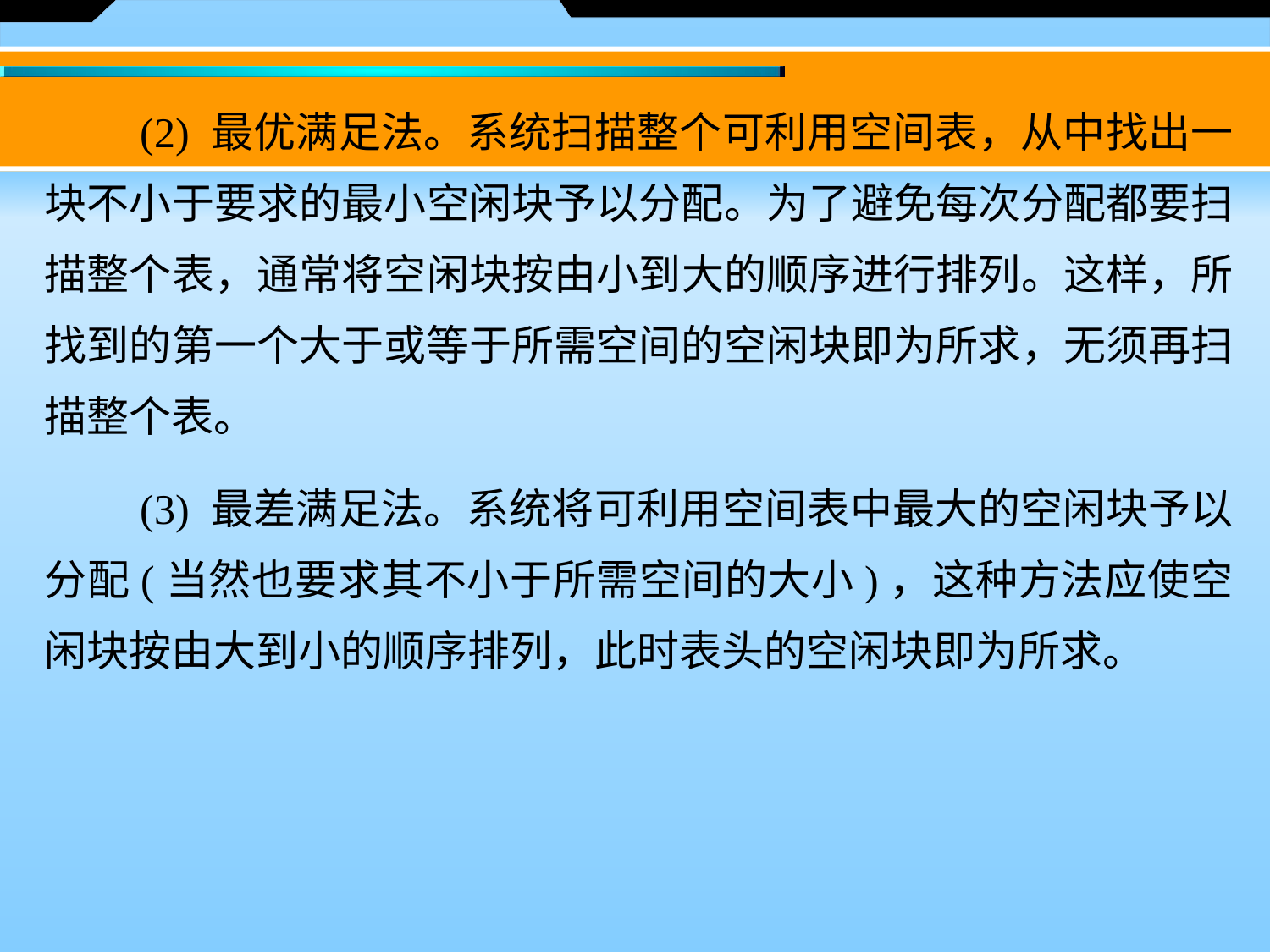

(2) 最优满足法。系统扫描整个可利用空间表，从中找出一块不小于要求的最小空闲块予以分配。为了避免每次分配都要扫描整个表，通常将空闲块按由小到大的顺序进行排列。这样，所找到的第一个大于或等于所需空间的空闲块即为所求，无须再扫描整个表。
　　(3) 最差满足法。系统将可利用空间表中最大的空闲块予以分配(当然也要求其不小于所需空间的大小)，这种方法应使空闲块按由大到小的顺序排列，此时表头的空闲块即为所求。